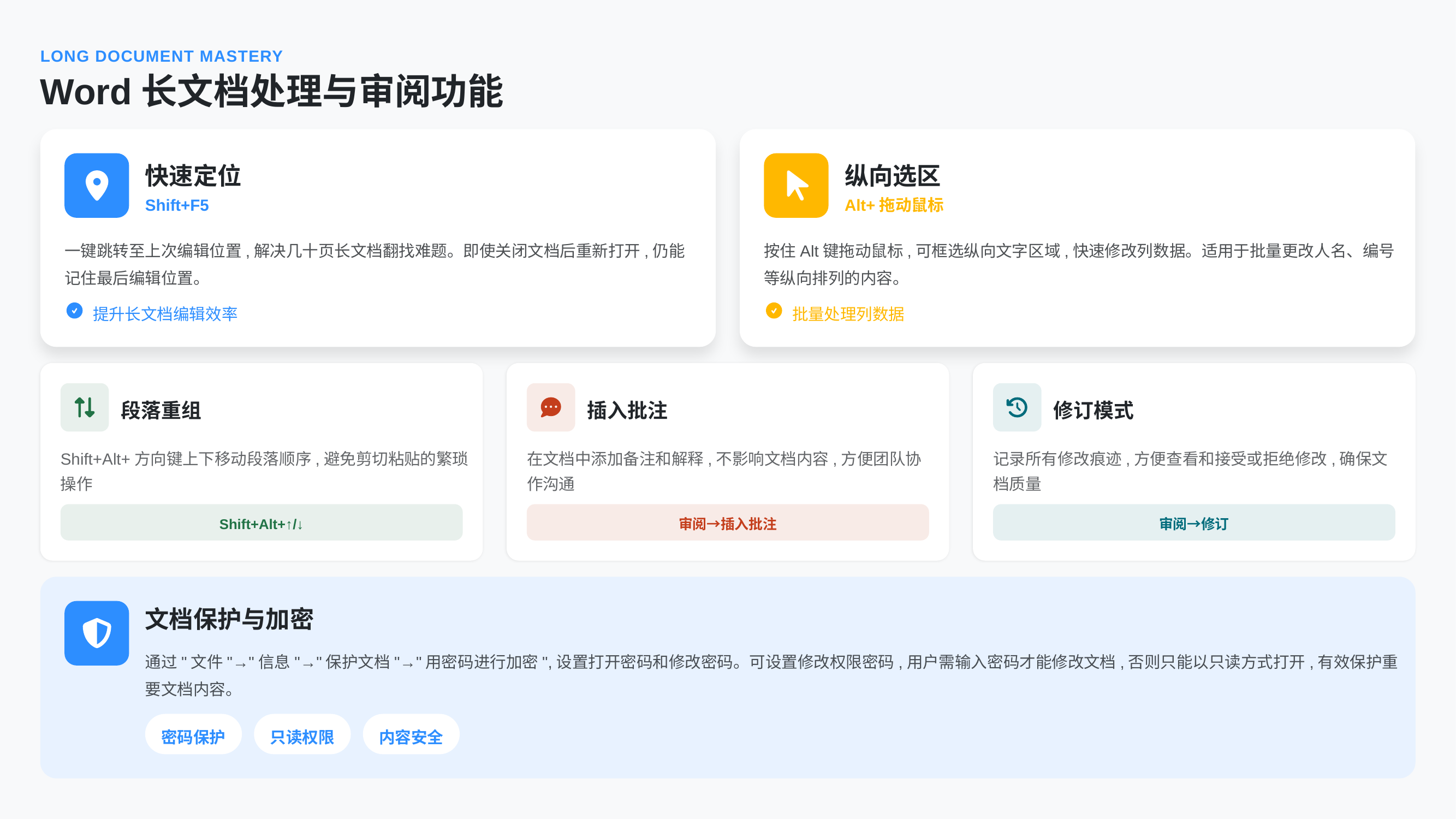

LONG DOCUMENT MASTERY
Word长文档处理与审阅功能

快速定位
纵向选区

Shift+F5
Alt+拖动鼠标
一键跳转至上次编辑位置,解决几十页长文档翻找难题。即使关闭文档后重新打开,仍能记住最后编辑位置。
按住Alt键拖动鼠标,可框选纵向文字区域,快速修改列数据。适用于批量更改人名、编号等纵向排列的内容。
提升长文档编辑效率
批量处理列数据

段落重组
插入批注
修订模式

Shift+Alt+方向键上下移动段落顺序,避免剪切粘贴的繁琐操作
在文档中添加备注和解释,不影响文档内容,方便团队协作沟通
记录所有修改痕迹,方便查看和接受或拒绝修改,确保文档质量
Shift+Alt+↑/↓

审阅→插入批注

审阅→修订

文档保护与加密

通过"文件"→"信息"→"保护文档"→"用密码进行加密",设置打开密码和修改密码。可设置修改权限密码,用户需输入密码才能修改文档,否则只能以只读方式打开,有效保护重要文档内容。

密码保护

只读权限

内容安全